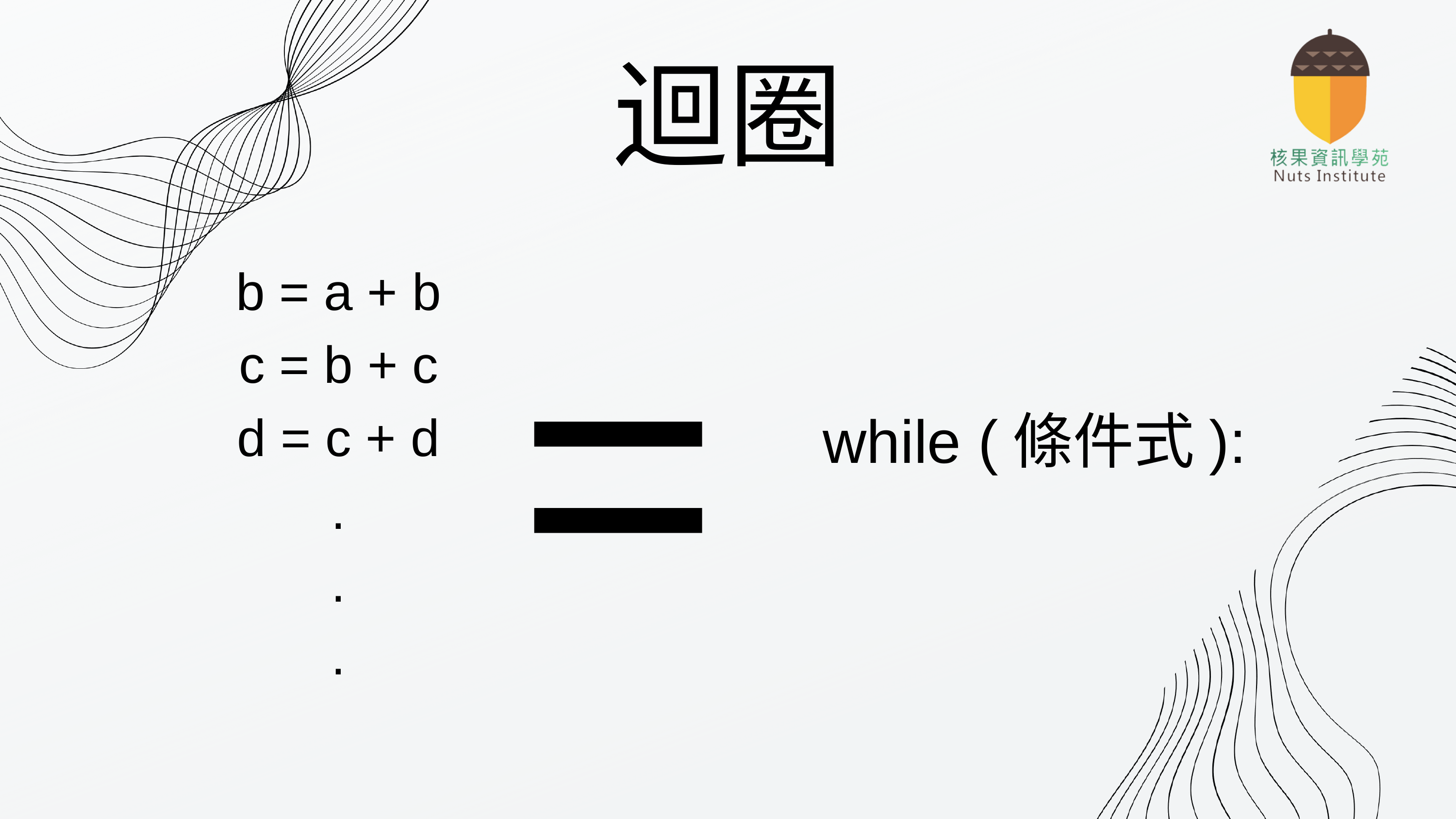

迴圈

=
b = a + b
c = b + c
d = c + d
.
.
.
while (條件式):